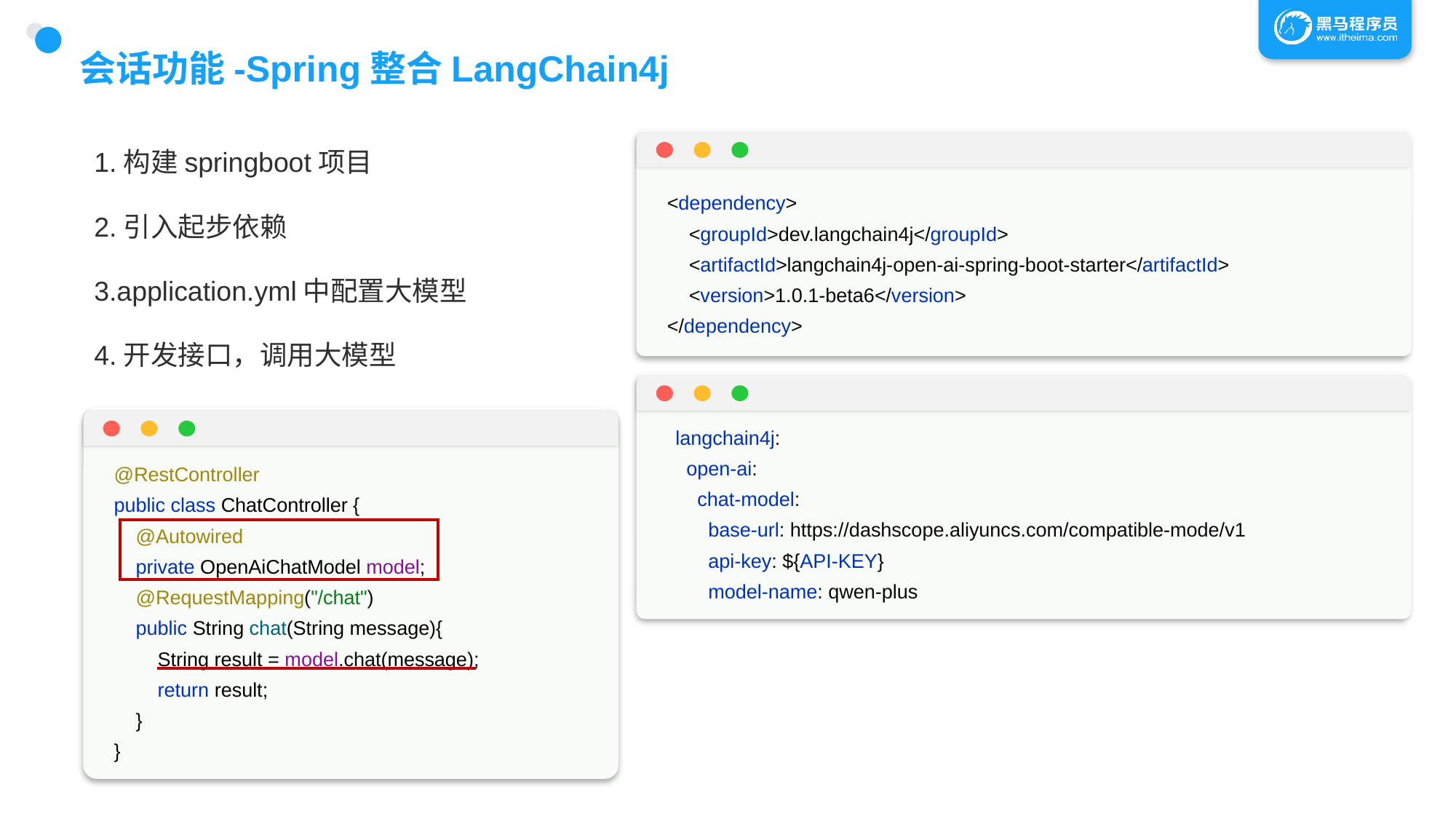

# 会话功能-Spring整合LangChain4j
1.构建springboot项目
2.引入起步依赖
3.application.yml中配置大模型
4.开发接口，调用大模型

<dependency>
    <groupId>dev.langchain4j</groupId>
    <artifactId>langchain4j-open-ai-spring-boot-starter</artifactId>
    <version>1.0.1-beta6</version>
</dependency>

langchain4j:
  open-ai:
    chat-model:
      base-url: https://dashscope.aliyuncs.com/compatible-mode/v1
      api-key: ${API-KEY}
      model-name: qwen-plus

@RestController
public class ChatController {
    @Autowired
    private OpenAiChatModel model;
    @RequestMapping("/chat")
    public String chat(String message){
        String result = model.chat(message);
        return result;
    }
}